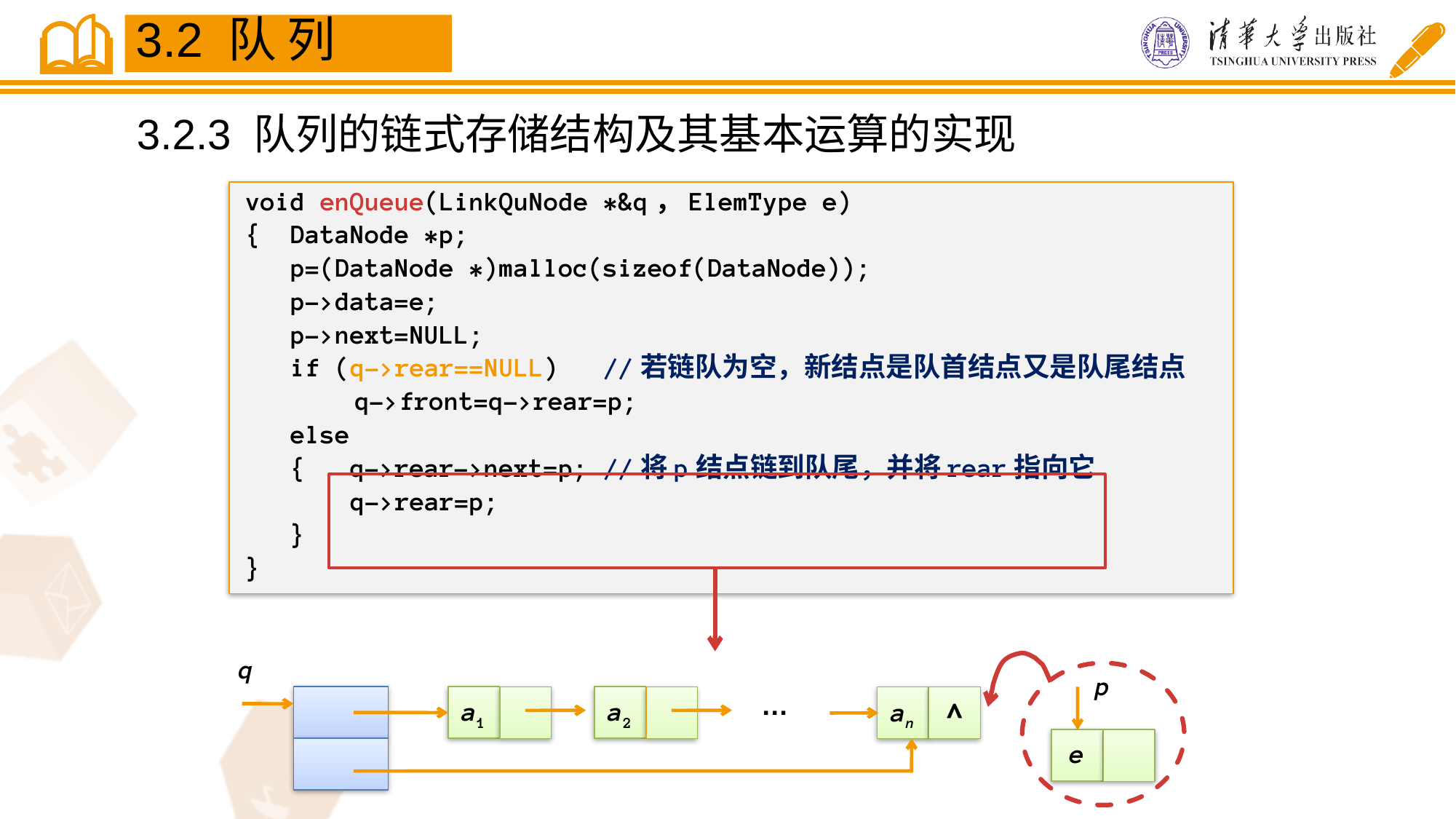

3.2 队 列
3.2.3 队列的链式存储结构及其基本运算的实现
void enQueue(LinkQuNode *&q，ElemType e)
{  DataNode *p;
   p=(DataNode *)malloc(sizeof(DataNode));
   p->data=e;
   p->next=NULL;
   if (q->rear==NULL)   //若链队为空，新结点是队首结点又是队尾结点
	q->front=q->rear=p;
   else
   {   q->rear->next=p; //将p结点链到队尾，并将rear指向它
       q->rear=p;
   }
}

q

p

a1
a2

an

∧
…

e